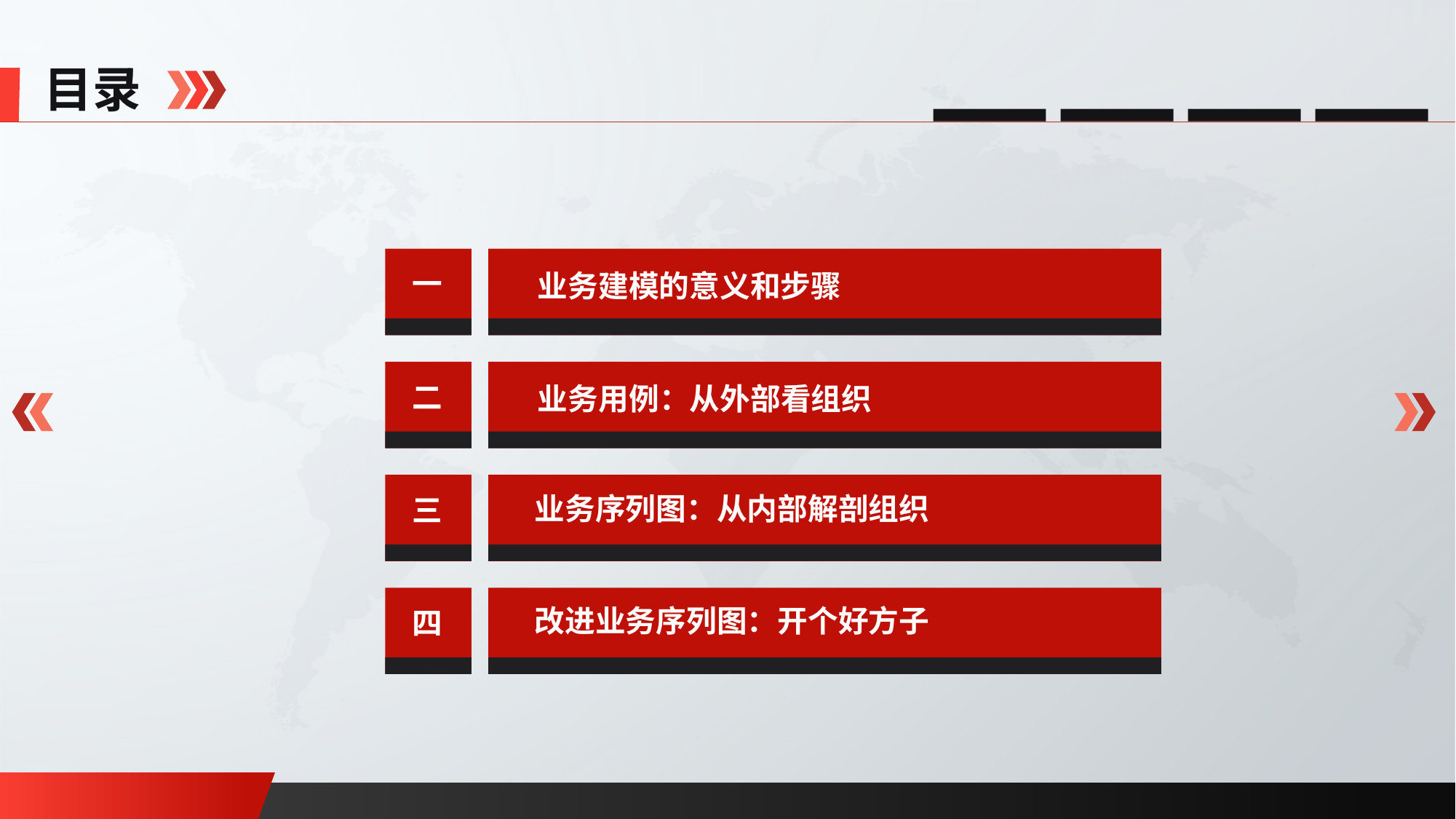

目录

一

业务用例：从外部看组织
业务建模的意义和步骤

二

业务序列图：从内部解剖组织
三

四

改进业务序列图：开个好方子